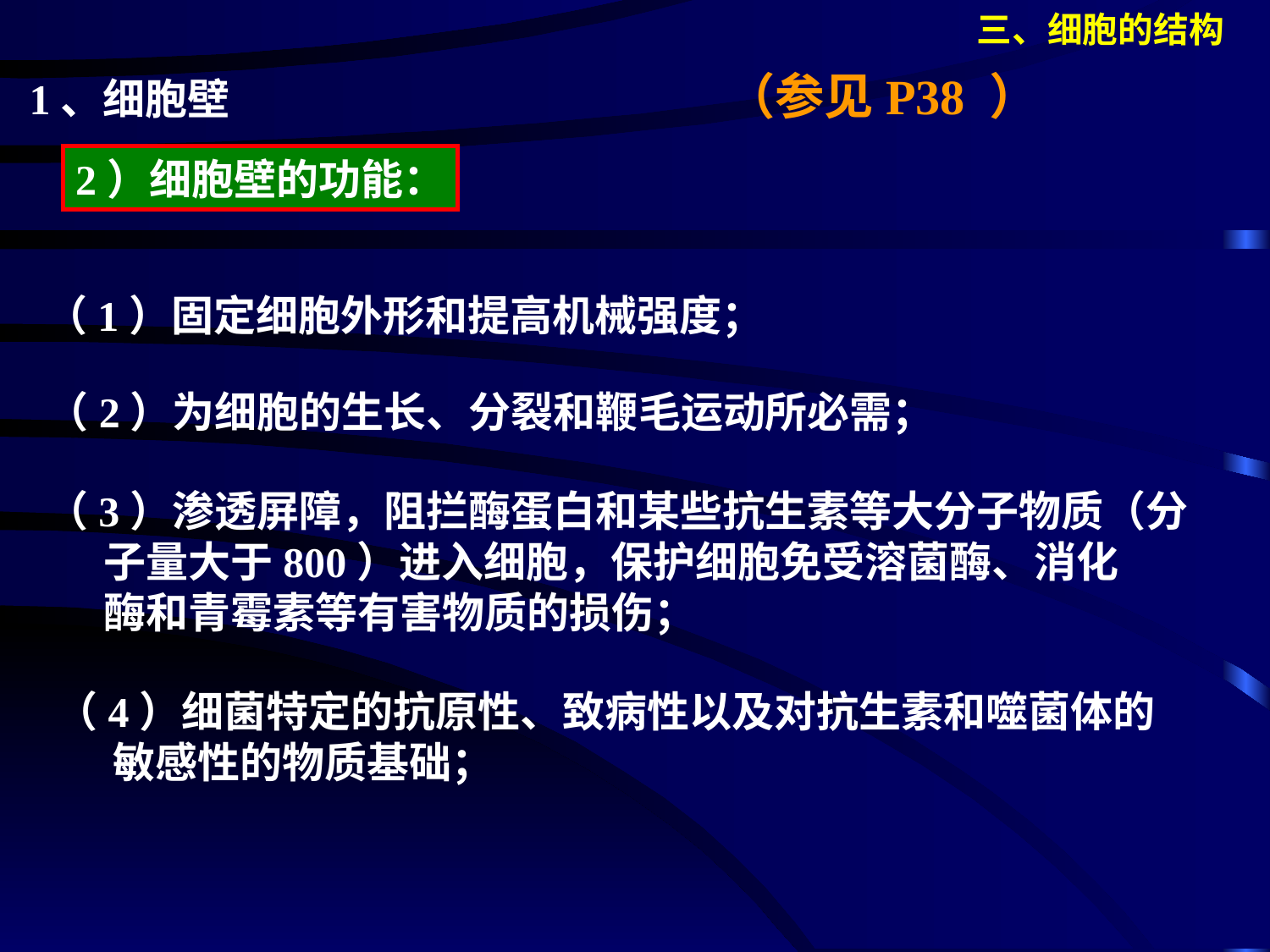

三、细胞的结构
（参见P38 ）
1、细胞壁
2）细胞壁的功能：
（1）固定细胞外形和提高机械强度；
（2）为细胞的生长、分裂和鞭毛运动所必需；
（3）渗透屏障，阻拦酶蛋白和某些抗生素等大分子物质（分
     子量大于800）进入细胞，保护细胞免受溶菌酶、消化
     酶和青霉素等有害物质的损伤；
（4）细菌特定的抗原性、致病性以及对抗生素和噬菌体的
     敏感性的物质基础；